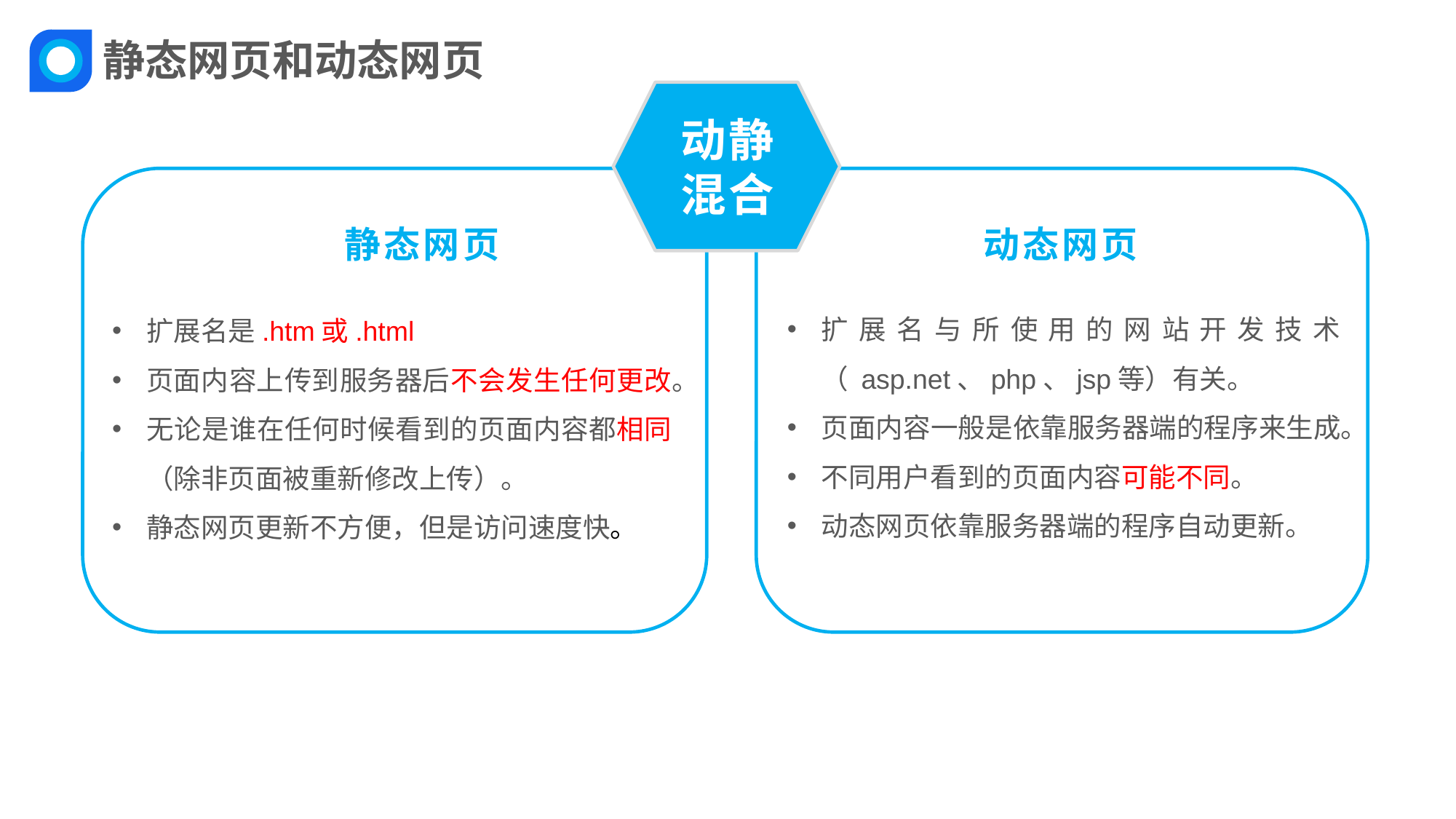

静态网页和动态网页

动静
混合

静态网页
动态网页
扩展名与所使用的网站开发技术（ asp.net、php、jsp等）有关。
页面内容一般是依靠服务器端的程序来生成。
不同用户看到的页面内容可能不同。
动态网页依靠服务器端的程序自动更新。
扩展名是.htm或.html
页面内容上传到服务器后不会发生任何更改。
无论是谁在任何时候看到的页面内容都相同（除非页面被重新修改上传）。
静态网页更新不方便，但是访问速度快。